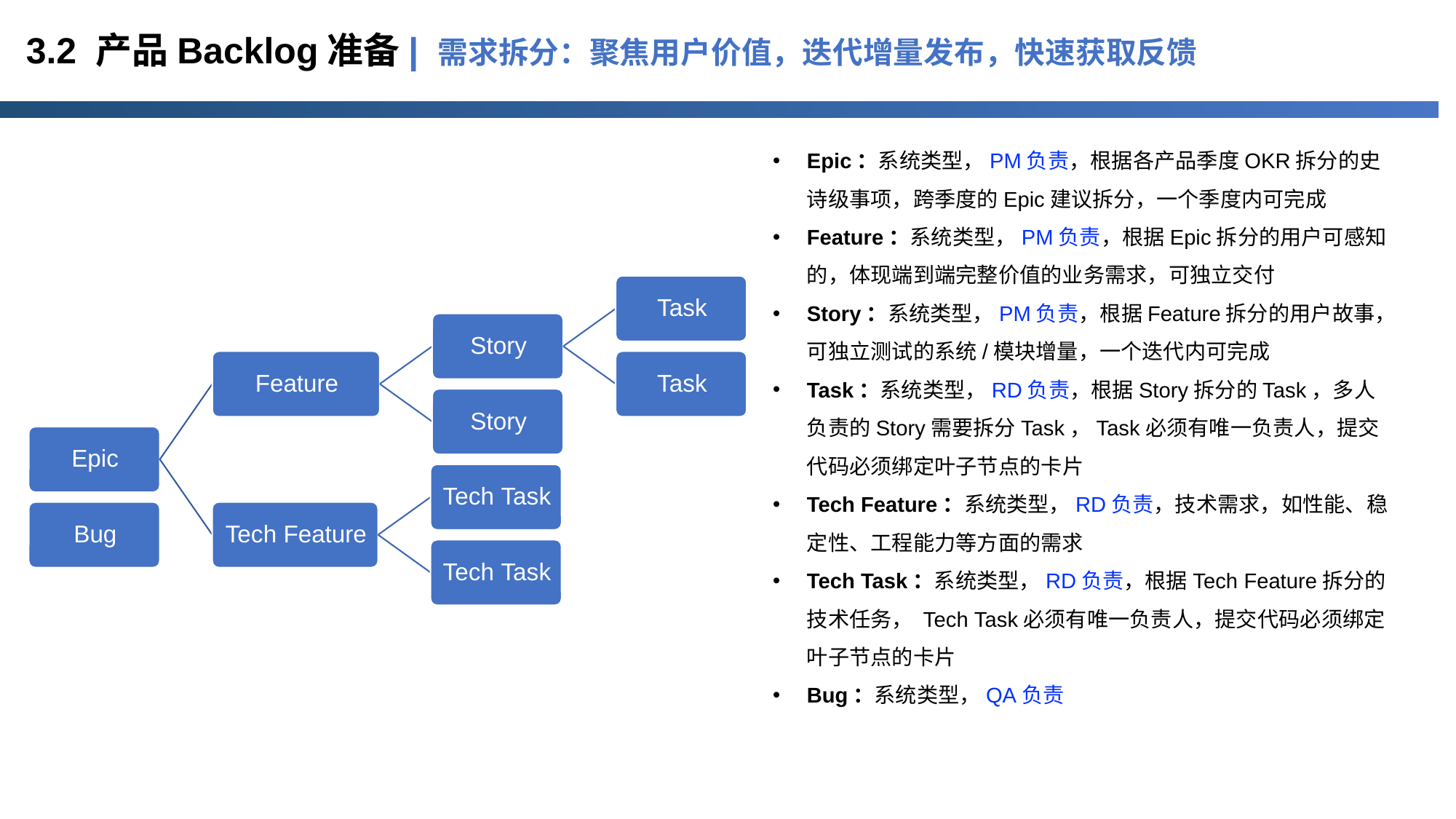

# 3.2 产品Backlog准备| 需求拆分：聚焦用户价值，迭代增量发布，快速获取反馈
Epic

Feature

Story

Task

Task

Story

Tech Feature

Tech Task

Tech Task
Bug
Epic：系统类型，PM负责，根据各产品季度OKR拆分的史诗级事项，跨季度的Epic建议拆分，一个季度内可完成
Feature：系统类型，PM负责，根据Epic拆分的用户可感知的，体现端到端完整价值的业务需求，可独立交付
Story：系统类型，PM负责，根据Feature拆分的用户故事，可独立测试的系统/模块增量，一个迭代内可完成
Task：系统类型，RD负责，根据Story拆分的Task，多人负责的Story需要拆分Task，Task必须有唯一负责人，提交代码必须绑定叶子节点的卡片
Tech Feature：系统类型，RD负责，技术需求，如性能、稳定性、工程能力等方面的需求
Tech Task：系统类型，RD负责，根据Tech Feature拆分的技术任务， Tech Task必须有唯一负责人，提交代码必须绑定叶子节点的卡片
Bug：系统类型，QA负责